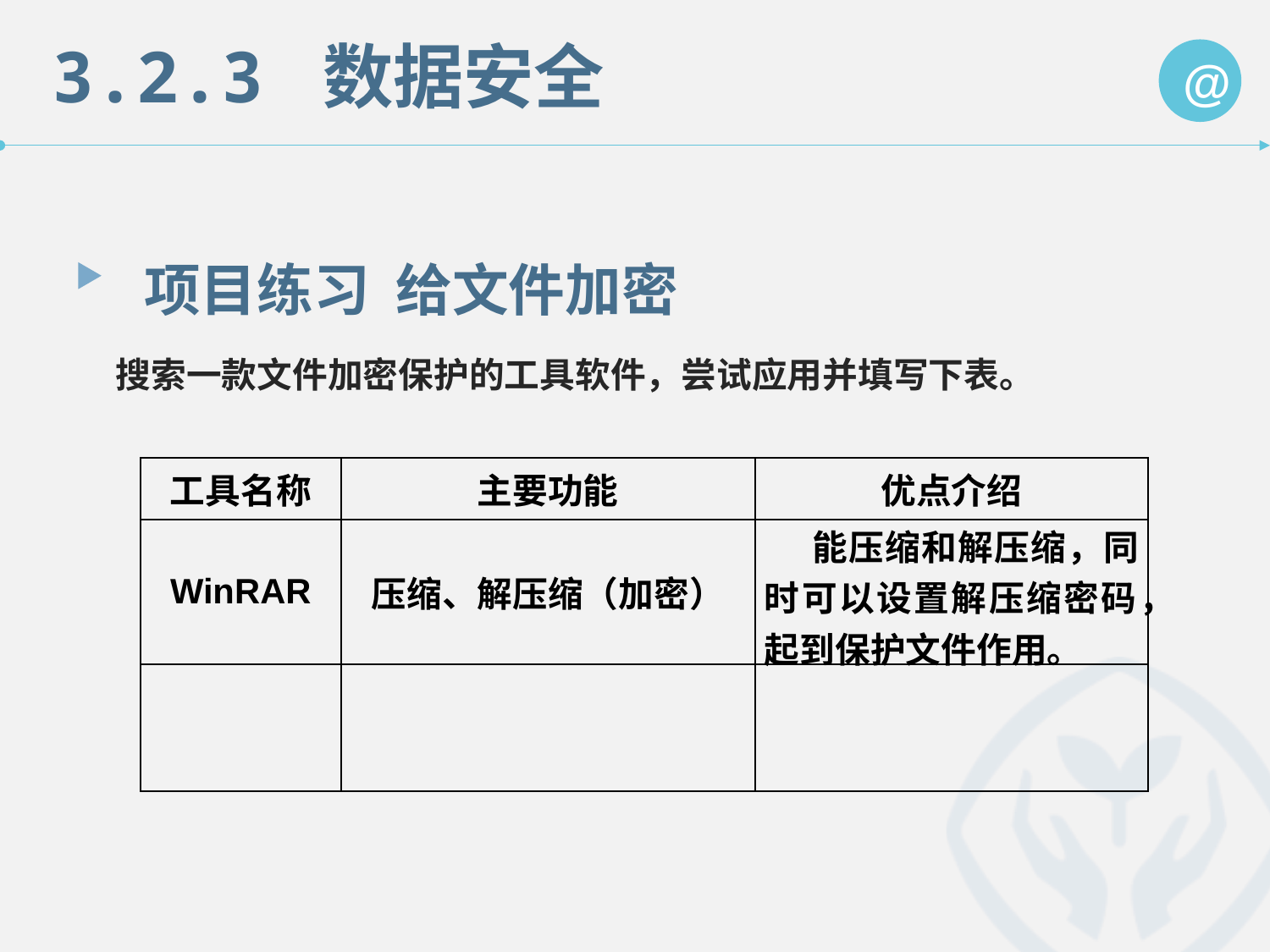

3.2.3 数据安全
@
项目练习  给文件加密

    搜索一款文件加密保护的工具软件，尝试应用并填写下表。
| 工具名称 | 主要功能 | 优点介绍 |
| --- | --- | --- |
| WinRAR | 压缩、解压缩（加密） | 能压缩和解压缩，同时可以设置解压缩密码，起到保护文件作用。 |
|  |  |  |